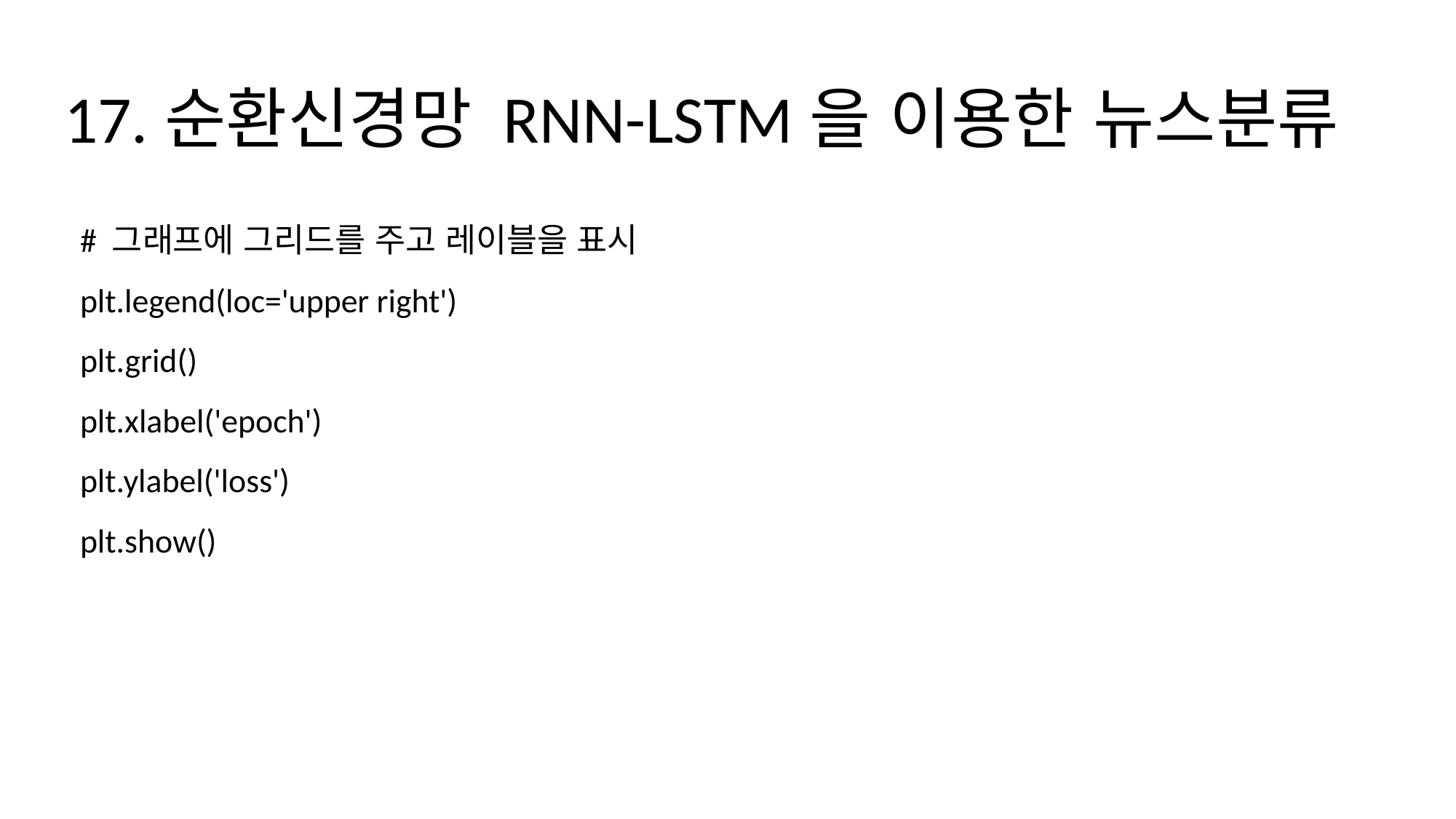

# 17.순환신경망 RNN-LSTM을 이용한 뉴스분류
# 그래프에 그리드를 주고 레이블을 표시
plt.legend(loc='upper right')
plt.grid()
plt.xlabel('epoch')
plt.ylabel('loss')
plt.show()